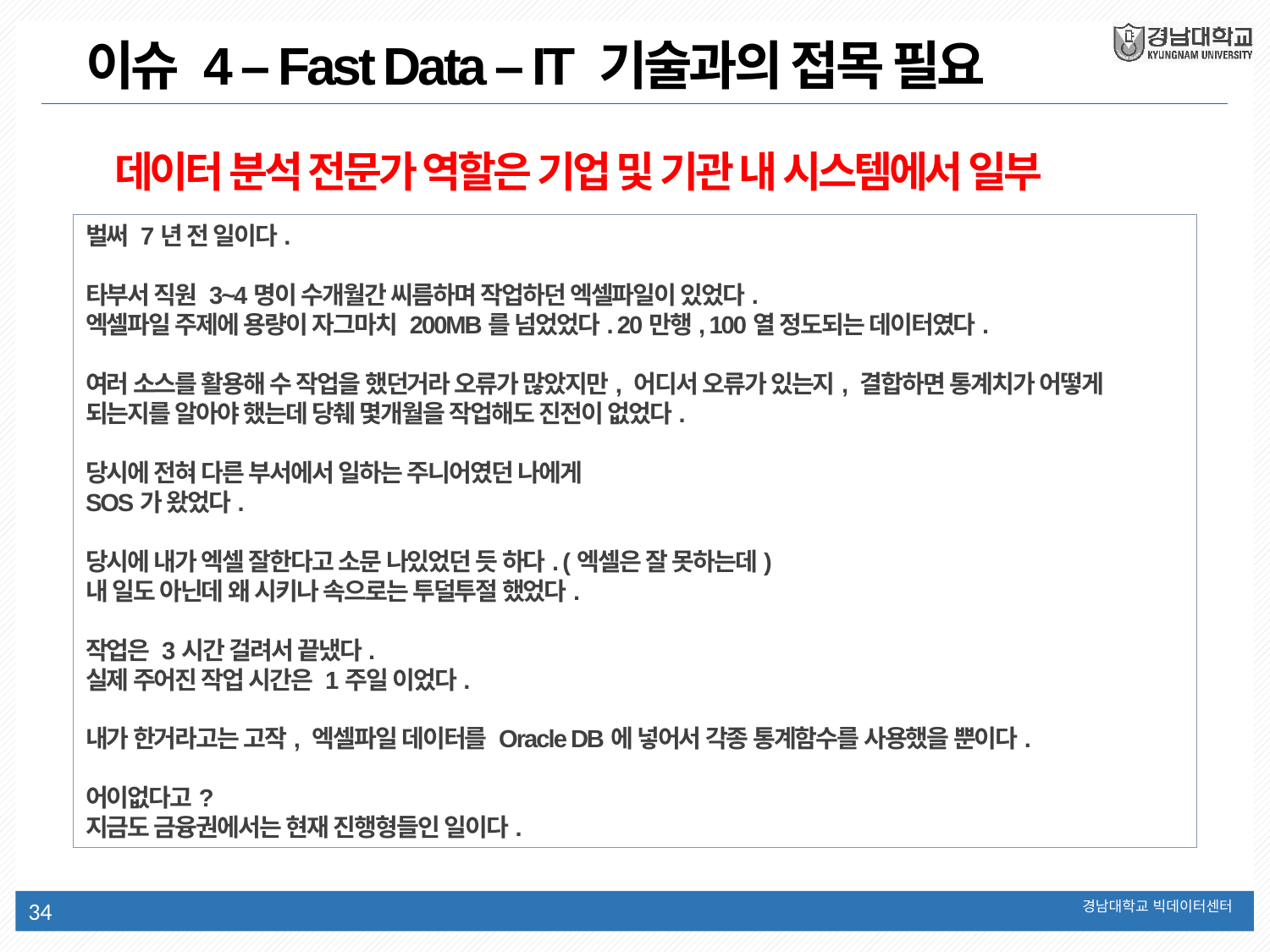

이슈 4 – Fast Data – IT 기술과의 접목 필요
데이터 분석 전문가 역할은 기업 및 기관 내 시스템에서 일부
벌써 7년 전 일이다.

타부서 직원 3~4명이 수개월간 씨름하며 작업하던 엑셀파일이 있었다.
엑셀파일 주제에 용량이 자그마치 200MB를 넘었었다. 20만행, 100열 정도되는 데이터였다.

여러 소스를 활용해 수 작업을 했던거라 오류가 많았지만, 어디서 오류가 있는지, 결합하면 통계치가 어떻게 되는지를 알아야 했는데 당췌 몇개월을 작업해도 진전이 없었다.

당시에 전혀 다른 부서에서 일하는 주니어였던 나에게
SOS가 왔었다.

당시에 내가 엑셀 잘한다고 소문 나있었던 듯 하다. (엑셀은 잘 못하는데)
내 일도 아닌데 왜 시키나 속으로는 투덜투절 했었다.

작업은 3시간 걸려서 끝냈다.
실제 주어진 작업 시간은 1주일 이었다.

내가 한거라고는 고작, 엑셀파일 데이터를 Oracle DB에 넣어서 각종 통계함수를 사용했을 뿐이다.

어이없다고?
지금도 금융권에서는 현재 진행형들인 일이다.
34